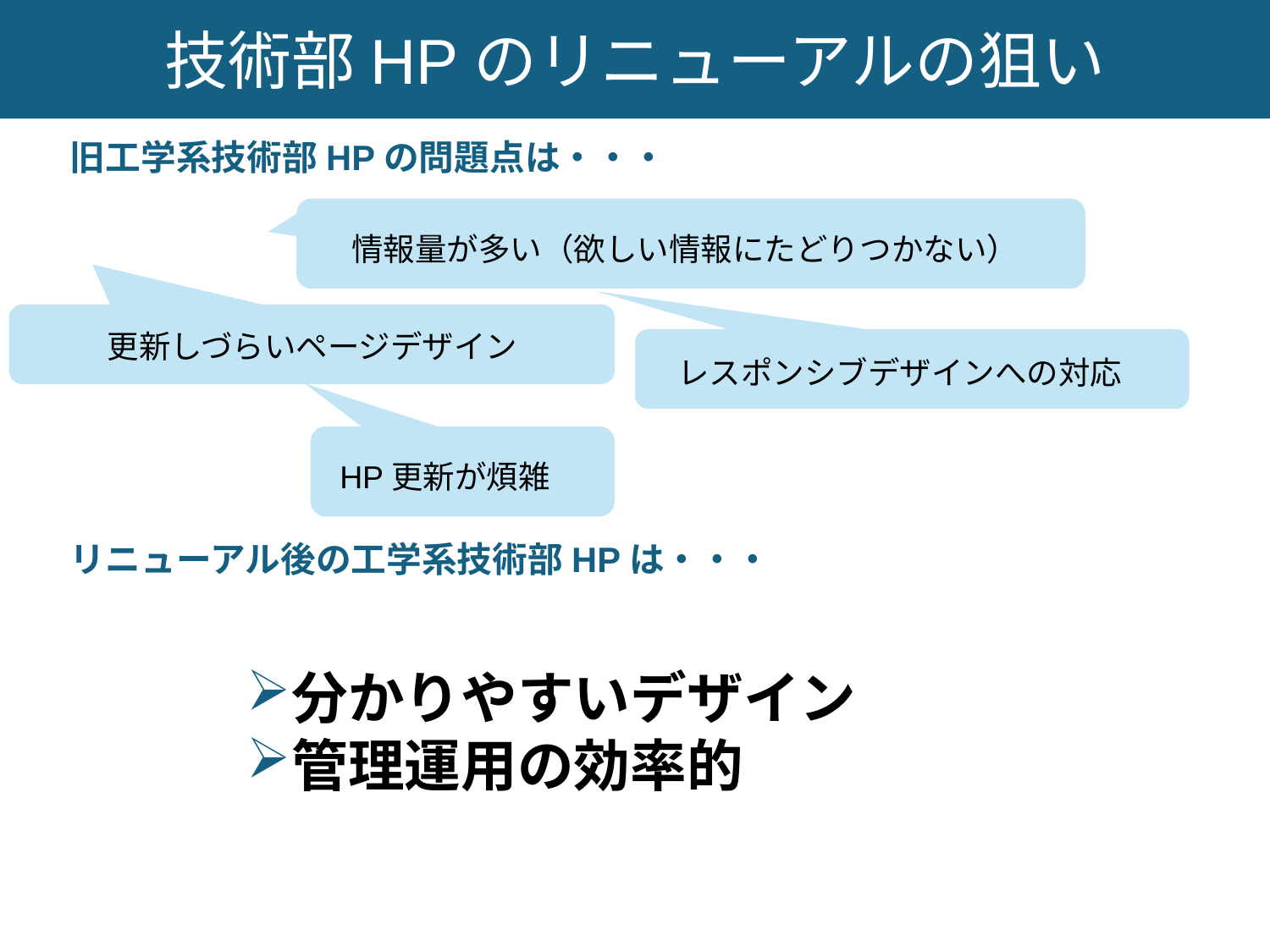

技術部HPのリニューアルの狙い
旧工学系技術部HPの問題点は・・・

情報量が多い（欲しい情報にたどりつかない）

更新しづらいページデザイン

レスポンシブデザインへの対応

HP更新が煩雑
リニューアル後の工学系技術部HPは・・・
分かりやすいデザイン
管理運用の効率的